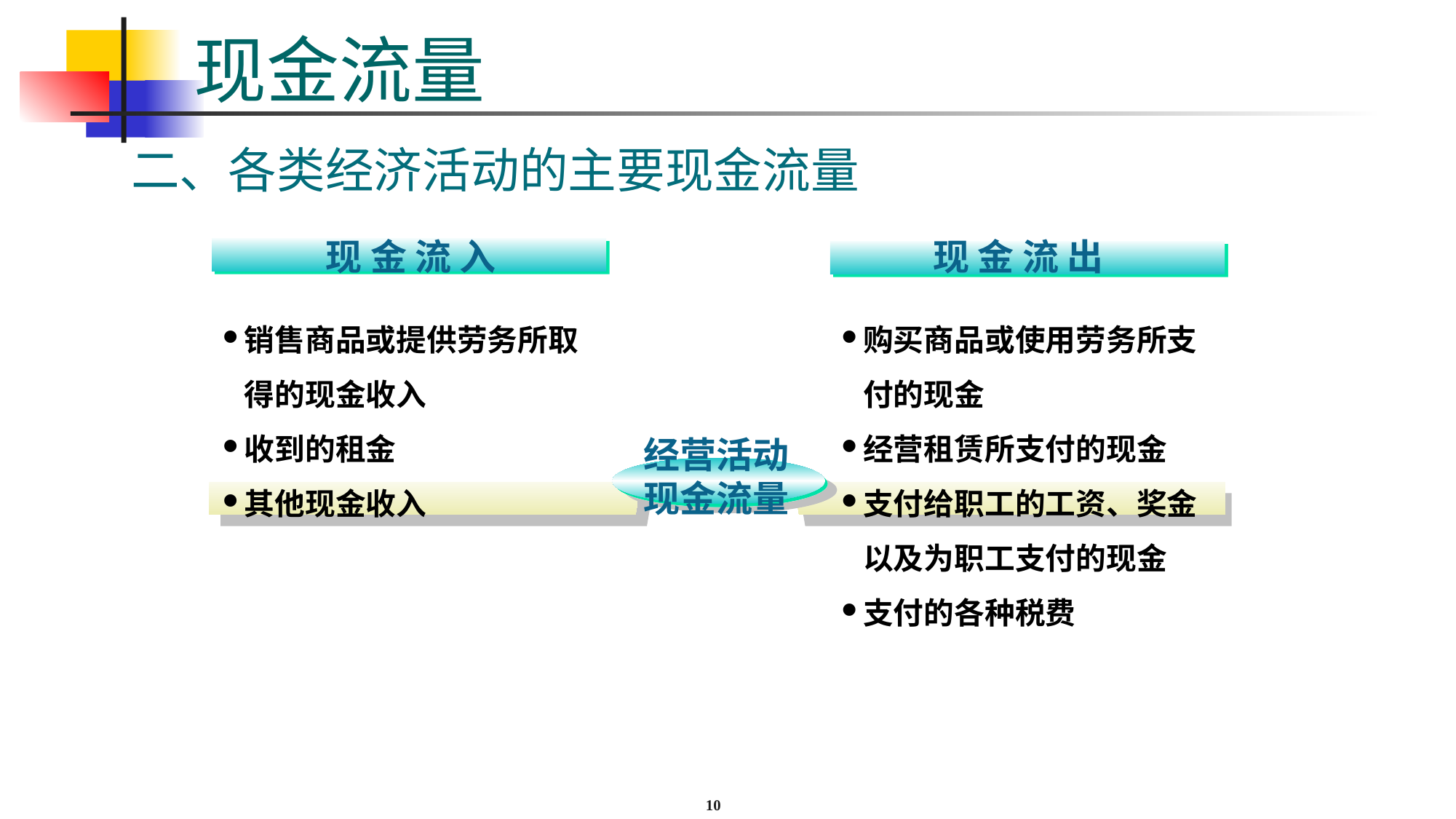

# 现金流量
二、各类经济活动的主要现金流量
现 金 流 入

销售商品或提供劳务所取得的现金收入
收到的租金
其他现金收入

现 金 流 出

购买商品或使用劳务所支付的现金
经营租赁所支付的现金
支付给职工的工资、奖金以及为职工支付的现金
支付的各种税费

经营活动
现金流量

10